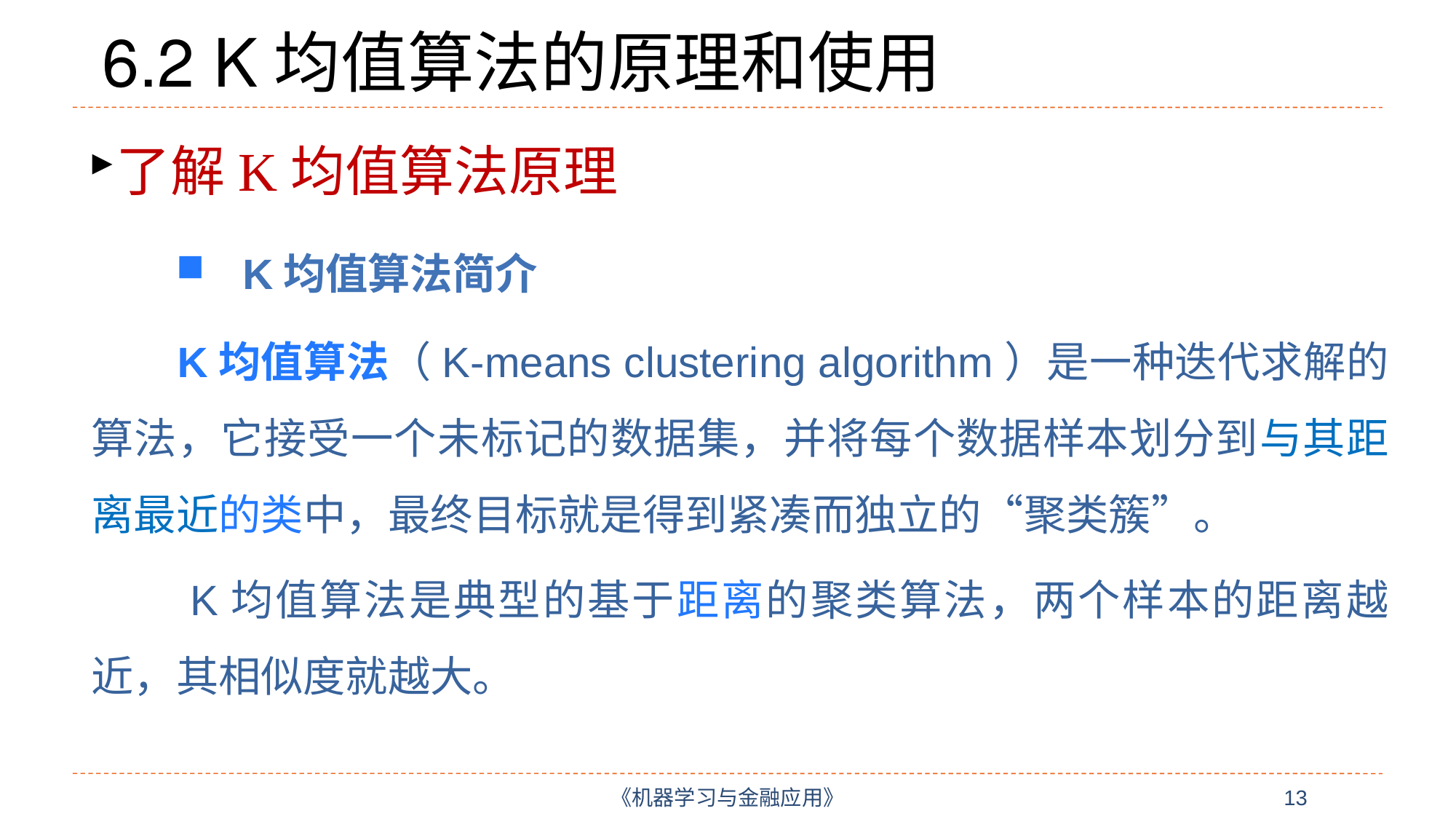

# 6.2 K均值算法的原理和使用
了解K均值算法原理

 K均值算法简介
       K均值算法（K-means clustering algorithm）是一种迭代求解的算法，它接受一个未标记的数据集，并将每个数据样本划分到与其距离最近的类中，最终目标就是得到紧凑而独立的“聚类簇”。
       K均值算法是典型的基于距离的聚类算法，两个样本的距离越近，其相似度就越大。